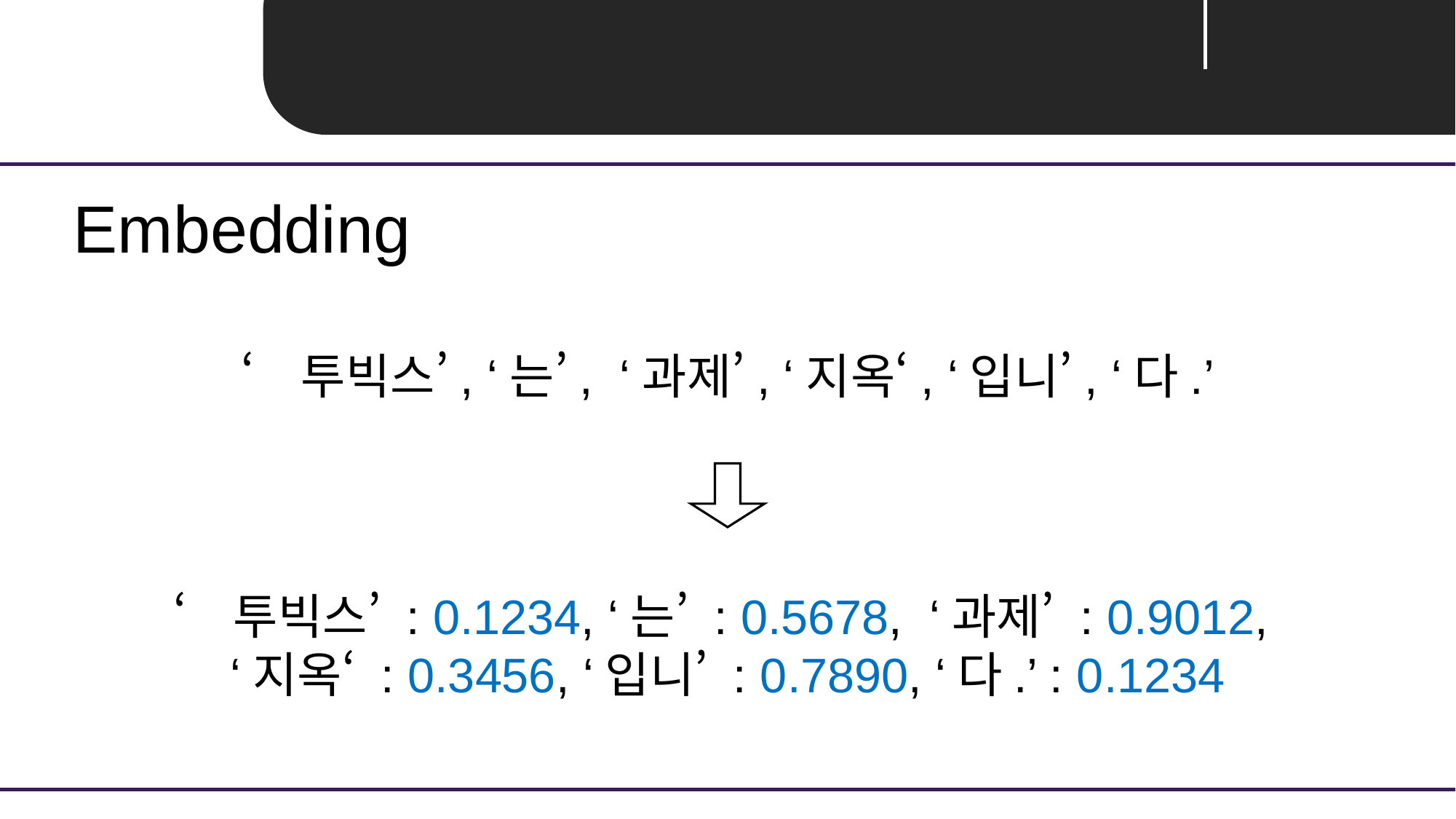

Unit  02 ㅣ  Process
Embedding
‘투빅스’, ‘는’,  ‘과제’, ‘지옥‘, ‘입니’, ‘다.’

‘투빅스’ : 0.1234, ‘는’ : 0.5678,  ‘과제’ : 0.9012,
‘지옥‘ : 0.3456, ‘입니’ : 0.7890, ‘다.’ : 0.1234